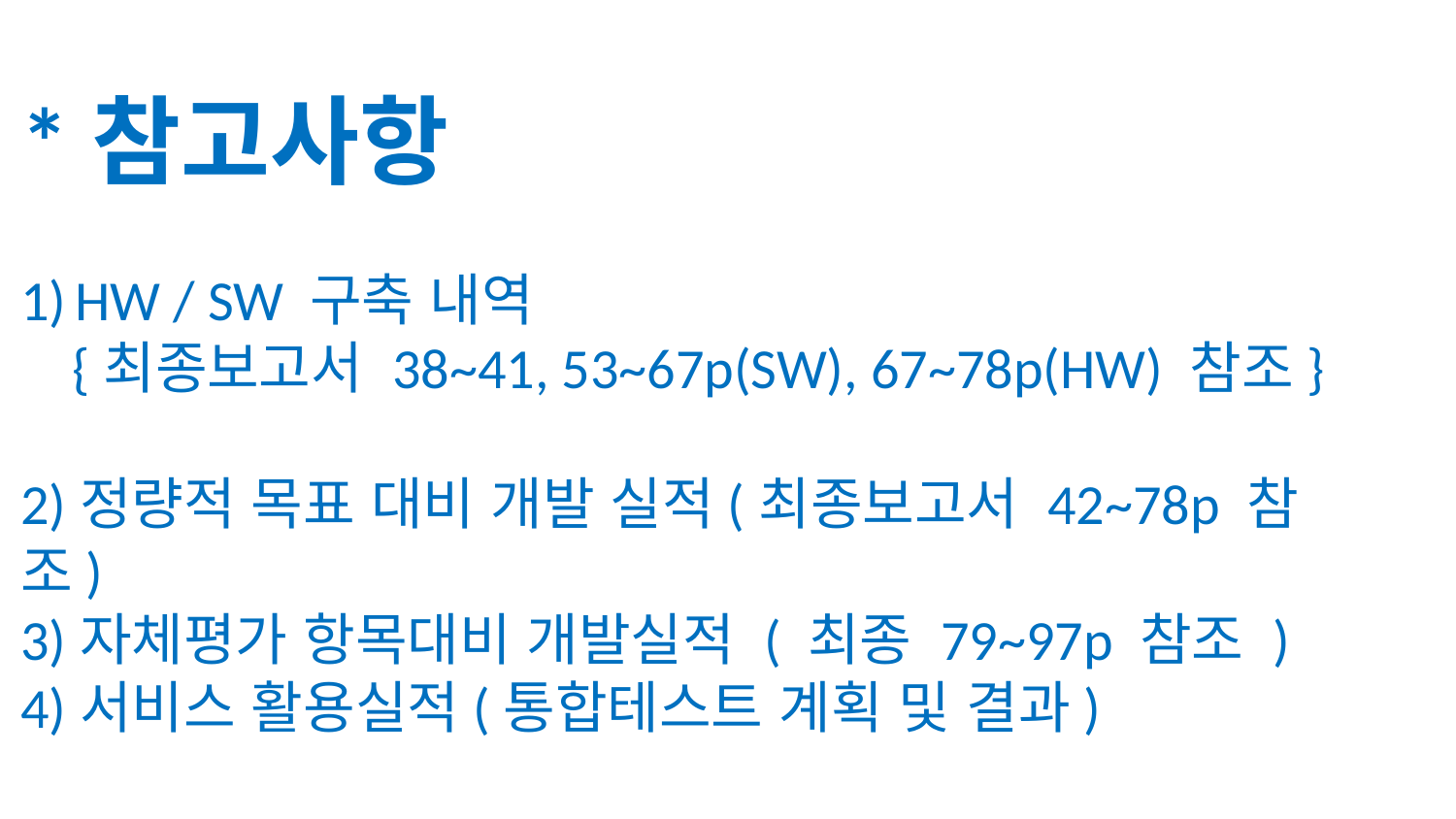

*참고사항

HW / SW 구축 내역
    {최종보고서 38~41, 53~67p(SW), 67~78p(HW) 참조}

2)정량적 목표 대비 개발 실적(최종보고서 42~78p 참조)
3)자체평가 항목대비 개발실적 ( 최종 79~97p 참조 )
4)서비스 활용실적(통합테스트 계획 및 결과)